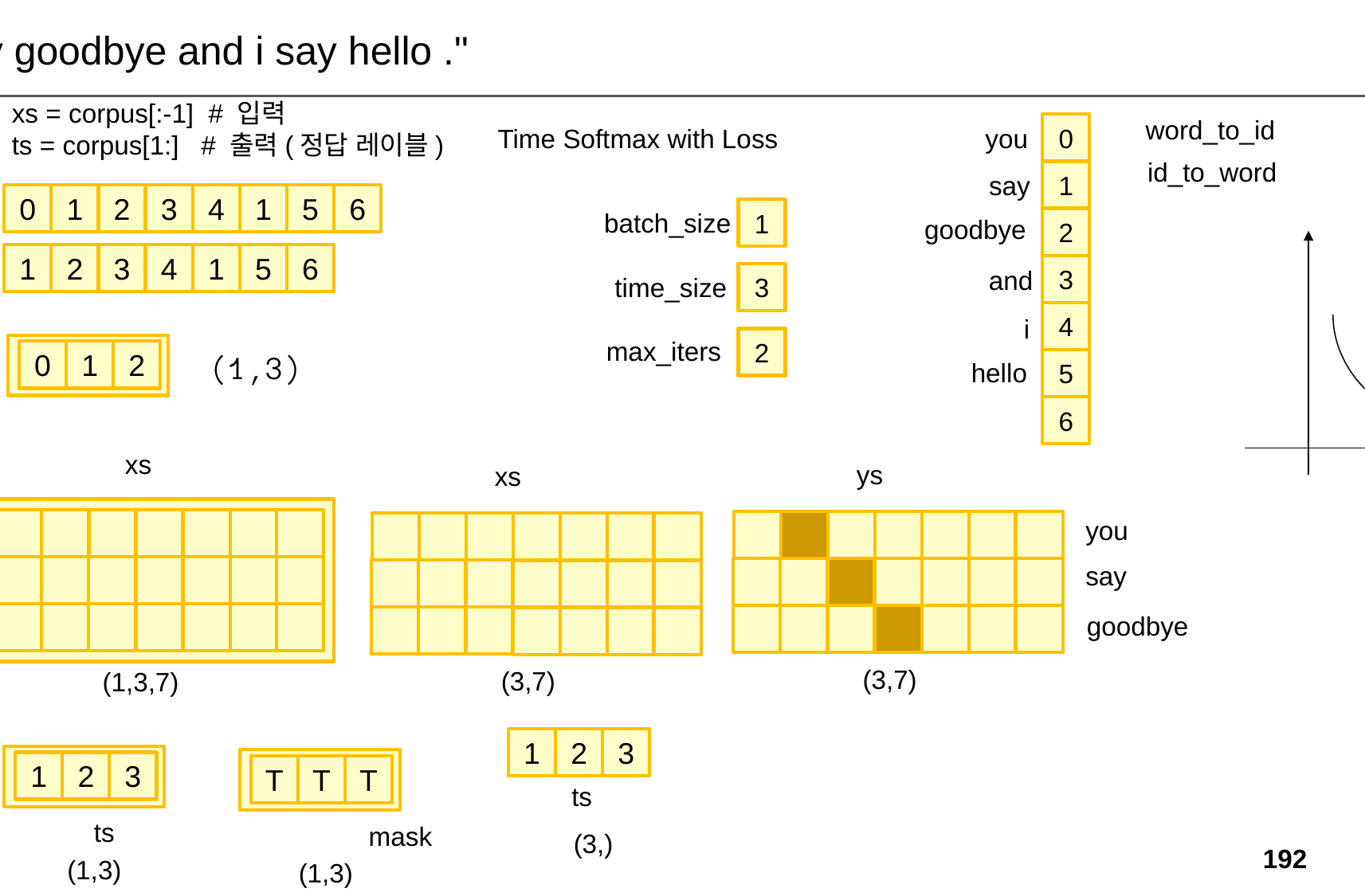

"you say goodbye and i say hello ."
xs = corpus[:-1]  # 입력
ts = corpus[1:]   # 출력(정답 레이블)
word_to_id
0
Time Softmax with Loss
you
copus
id_to_word
1
say
xs
0
1
2
3
4
1
5
6
1
batch_size

goodbye
2
ts
1
2
3
4
1
5
6
3
and
3
time_size
4
i
2
max_iters

batch_x
(1,3)
0
1
2
5
hello
6
xs
ys
xs
1

you

say

goodbye

(3,7)
(3,7)
(1,3,7)
1
2
3

1
2
3
T
T
T
ts
ts
mask
(3,)
(1,3)
(1,3)